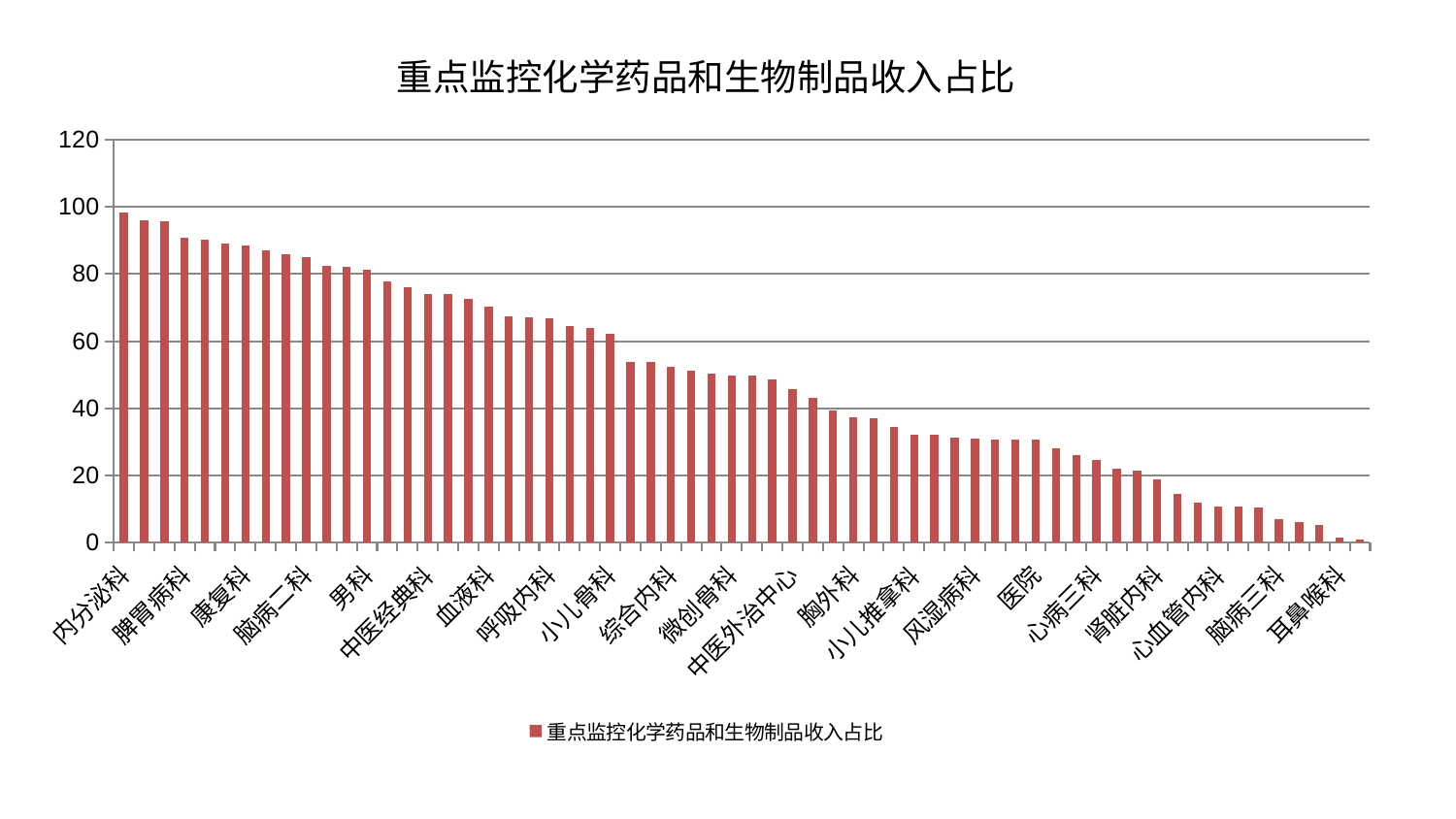

### Chart: 重点监控化学药品和生物制品收入占比

| Category | 重点监控化学药品和生物制品收入占比 |
|---|---|
| 内分泌科 | 98.41339792530974 |
| 神经外科 | 96.10025781144944 |
| 推拿科 | 95.71245254746668 |
| 脾胃病科 | 90.65416713979172 |
| 神经内科 | 90.10365767742681 |
| 心病一科 | 88.99748478583578 |
| 康复科 | 88.34502809381448 |
| 脊柱骨科 | 86.91048426280335 |
| 心病二科 | 85.92670649481715 |
| 脑病二科 | 84.98510615726065 |
| 肝病科 | 82.50554429706408 |
| 创伤骨科 | 82.19942077084852 |
| 男科 | 81.14060048915638 |
| 脑病一科 | 77.86165851600538 |
| 产科 | 75.92954124664466 |
| 中医经典科 | 74.12264831405024 |
| 肿瘤内科 | 73.96910006181989 |
| 妇科 | 72.74152006404033 |
| 血液科 | 70.41015842889547 |
| 针灸科 | 67.48382861977046 |
| 肝胆外科 | 67.11272824757795 |
| 呼吸内科 | 66.82098711092766 |
| 妇科妇二科合并 | 64.55153381918007 |
| 肛肠科 | 64.02784112519132 |
| 小儿骨科 | 62.17739720969877 |
| 皮肤科 | 53.77948714353806 |
| 眼科 | 53.70428266111165 |
| 综合内科 | 52.23826607658084 |
| 口腔科 | 51.21246332281684 |
| 西区重症医学科 | 50.314355837424095 |
| 微创骨科 | 49.75295293996766 |
| 老年医学科 | 49.67691905678608 |
| 东区肾病科 | 48.63413297200203 |
| 中医外治中心 | 45.6740018818834 |
| 关节骨科 | 43.18683018395235 |
| 东区重症医学科 | 39.23092471074152 |
| 胸外科 | 37.26542812767233 |
| 运动损伤骨科 | 37.14675265051173 |
| 乳腺甲状腺外科 | 34.43072637226672 |
| 小儿推拿科 | 32.212103524344826 |
| 肾病科 | 32.171272039207466 |
| 消化内科 | 31.38533963030814 |
| 风湿病科 | 31.07786700001349 |
| 儿科 | 30.8093206034717 |
| 脾胃科消化科合并 | 30.7594264347578 |
| 医院 | 30.538900996410568 |
| 骨科 | 28.14159954214055 |
| 泌尿外科 | 26.191336434612978 |
| 心病三科 | 24.62288163454014 |
| 妇二科 | 22.03987380513992 |
| 周围血管科 | 21.545543244491938 |
| 肾脏内科 | 18.94630854088748 |
| 美容皮肤科 | 14.654124252062273 |
| 显微骨科 | 11.861304747125523 |
| 心血管内科 | 10.631098692419915 |
| 身心医学科 | 10.612604557925632 |
| 重症医学科 | 10.409670943306093 |
| 脑病三科 | 6.921542990311802 |
| 普通外科 | 6.211240210920077 |
| 心病四科 | 5.178678232290546 |
| 耳鼻喉科 | 1.5556839929676602 |
| 治未病中心 | 0.9266024678466156 |
259